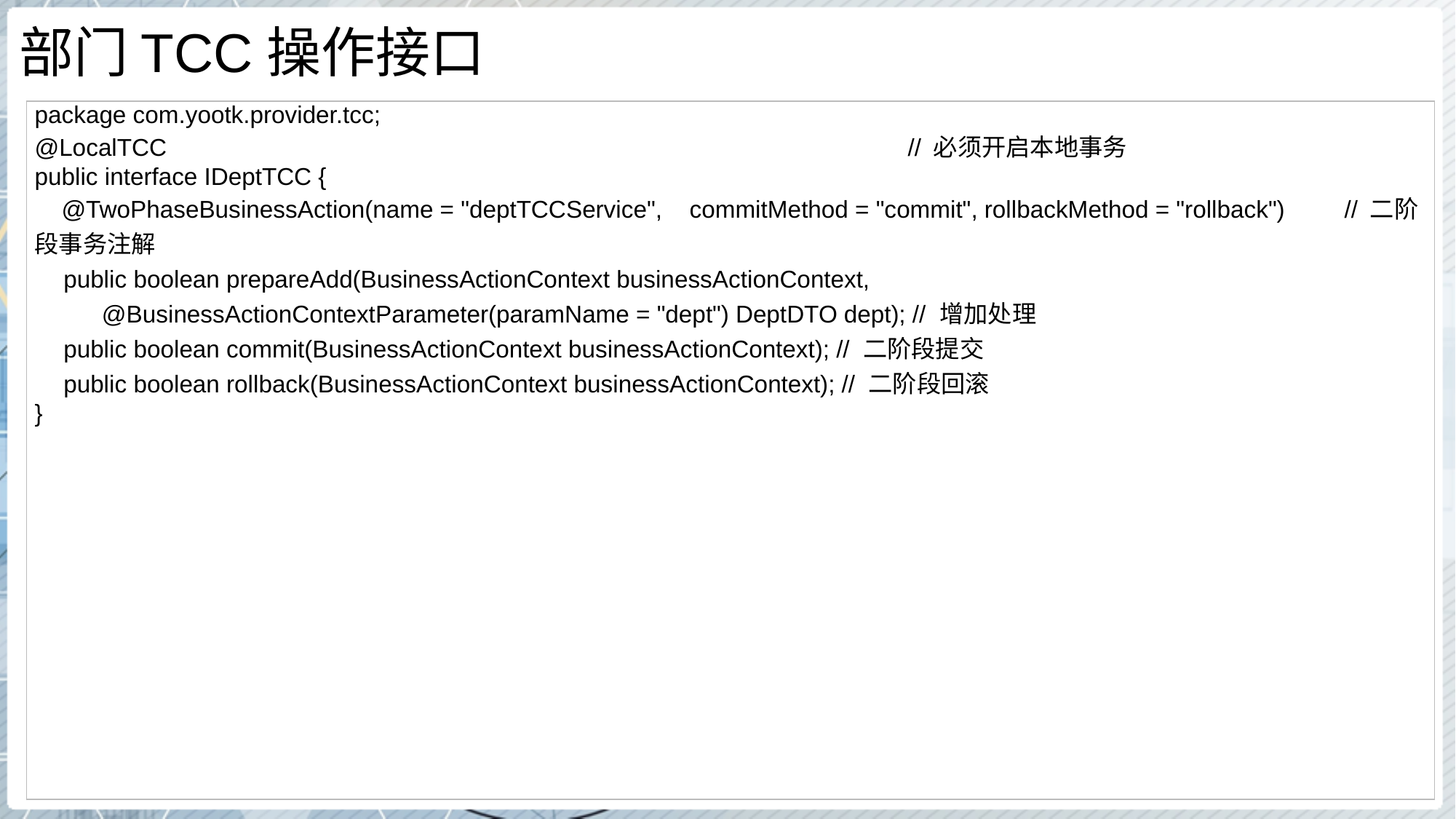

# 部门TCC操作接口
| package com.yootk.provider.tcc; @LocalTCC // 必须开启本地事务 public interface IDeptTCC { @TwoPhaseBusinessAction(name = "deptTCCService", commitMethod = "commit", rollbackMethod = "rollback") // 二阶段事务注解 public boolean prepareAdd(BusinessActionContext businessActionContext, @BusinessActionContextParameter(paramName = "dept") DeptDTO dept); // 增加处理 public boolean commit(BusinessActionContext businessActionContext); // 二阶段提交 public boolean rollback(BusinessActionContext businessActionContext); // 二阶段回滚 } |
| --- |